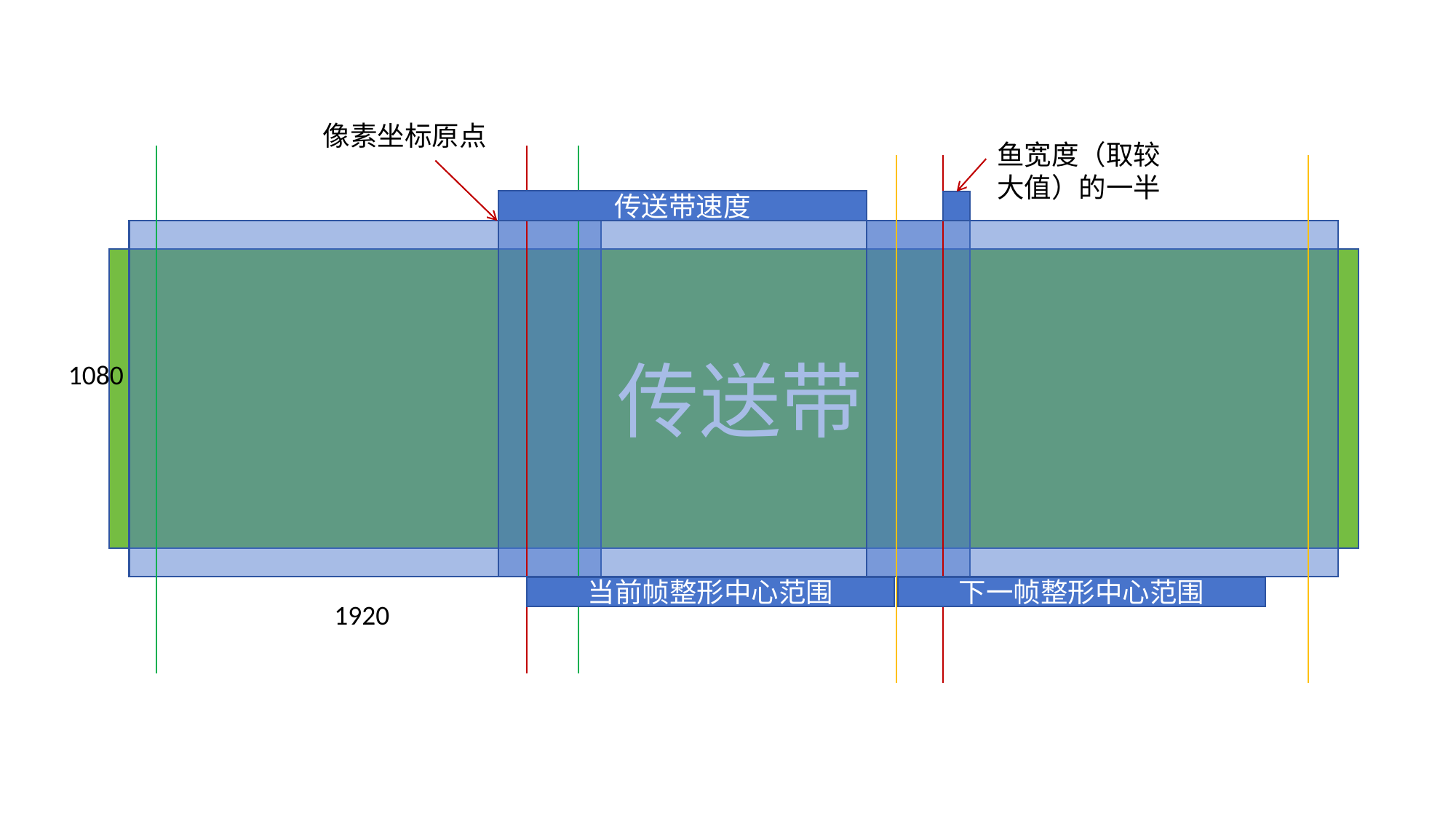

像素坐标原点
鱼宽度（取较大值）的一半
传送带速度

 传送带
1080
当前帧整形中心范围
下一帧整形中心范围
1920